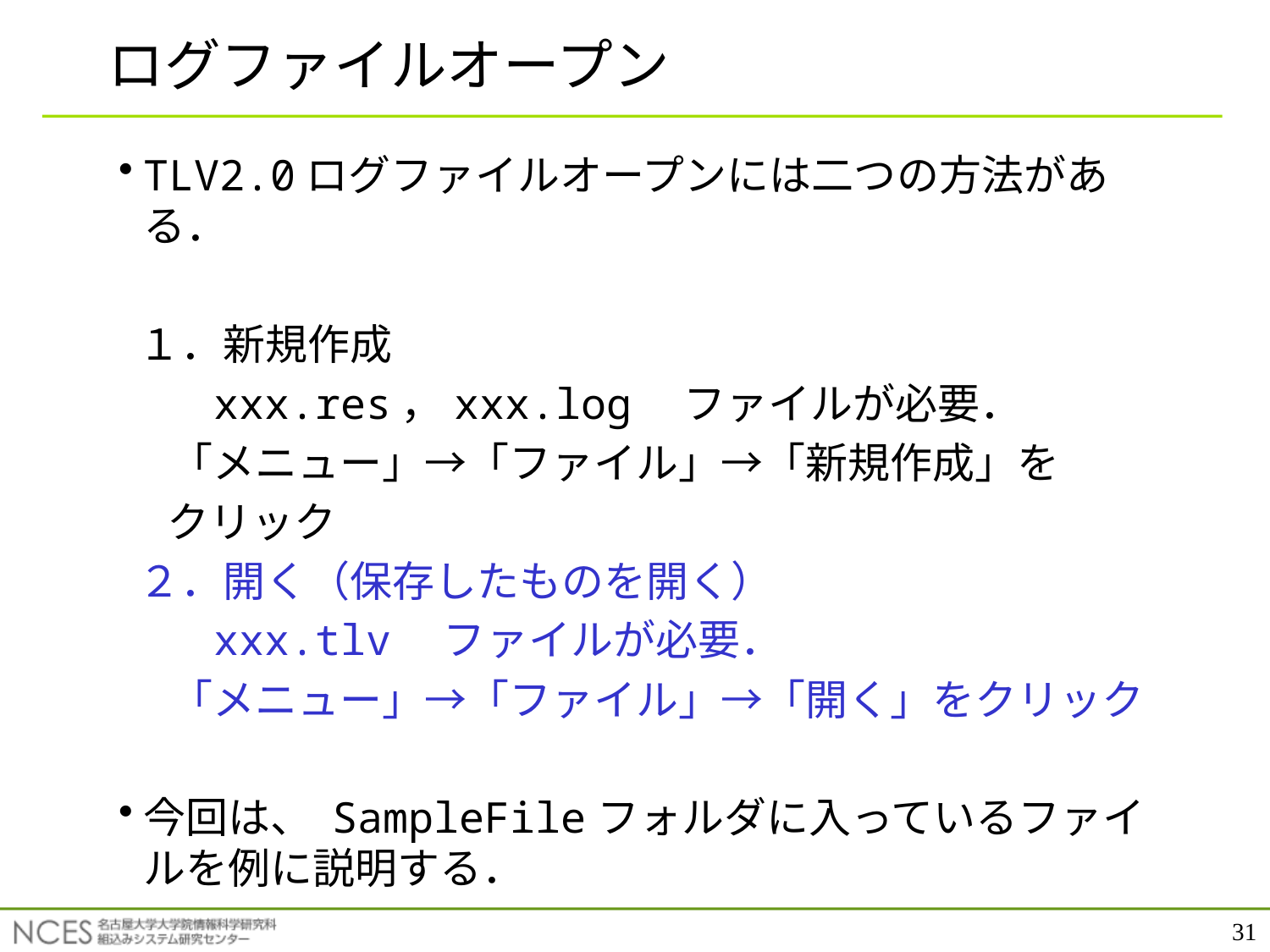

# ログファイルオープン
TLV2.0ログファイルオープンには二つの方法がある．

 １．新規作成
　　xxx.res，xxx.log　ファイルが必要．
　 「メニュー」→「ファイル」→「新規作成」を
    クリック
 ２．開く（保存したものを開く）
　　xxx.tlv　ファイルが必要．
　 「メニュー」→「ファイル」→「開く」をクリック

今回は、 SampleFileフォルダに入っているファイルを例に説明する．
31